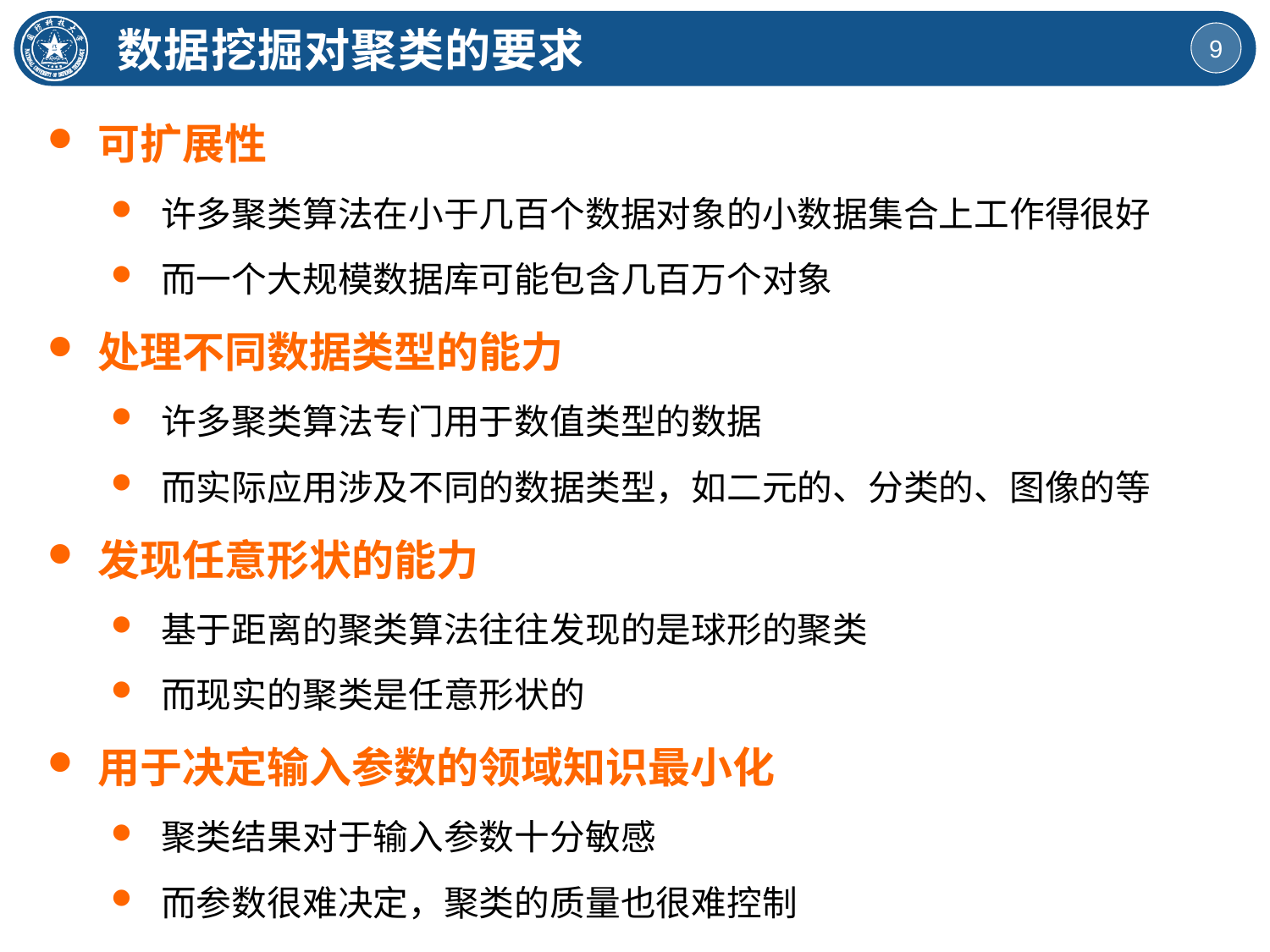

数据挖掘对聚类的要求
可扩展性
许多聚类算法在小于几百个数据对象的小数据集合上工作得很好
而一个大规模数据库可能包含几百万个对象
处理不同数据类型的能力
许多聚类算法专门用于数值类型的数据
而实际应用涉及不同的数据类型，如二元的、分类的、图像的等
发现任意形状的能力
基于距离的聚类算法往往发现的是球形的聚类
而现实的聚类是任意形状的
用于决定输入参数的领域知识最小化
聚类结果对于输入参数十分敏感
而参数很难决定，聚类的质量也很难控制